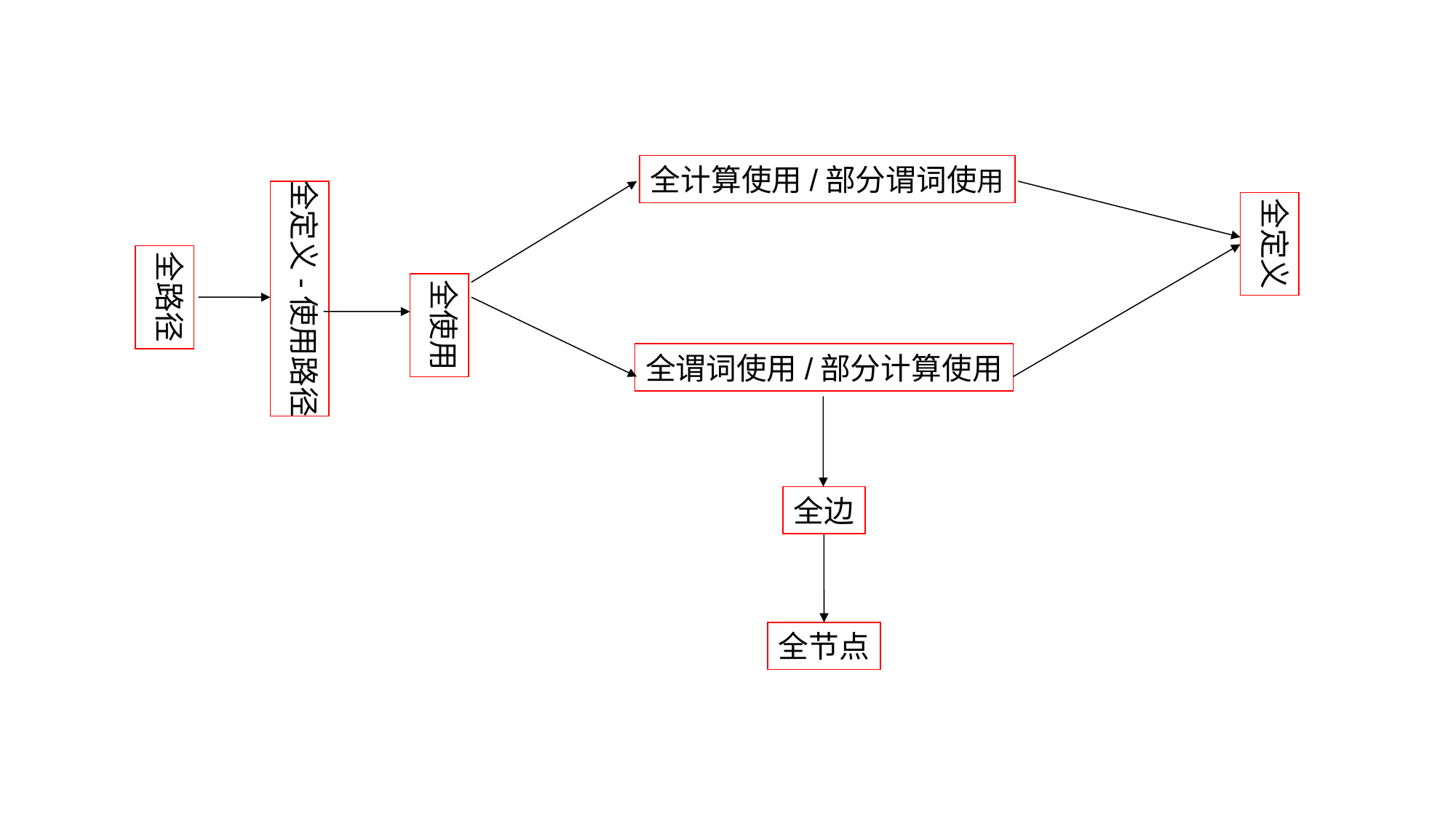

全计算使用/部分谓词使用
全定义-使用路径

全定义

全路径
全使用

全谓词使用/部分计算使用

全边

全节点